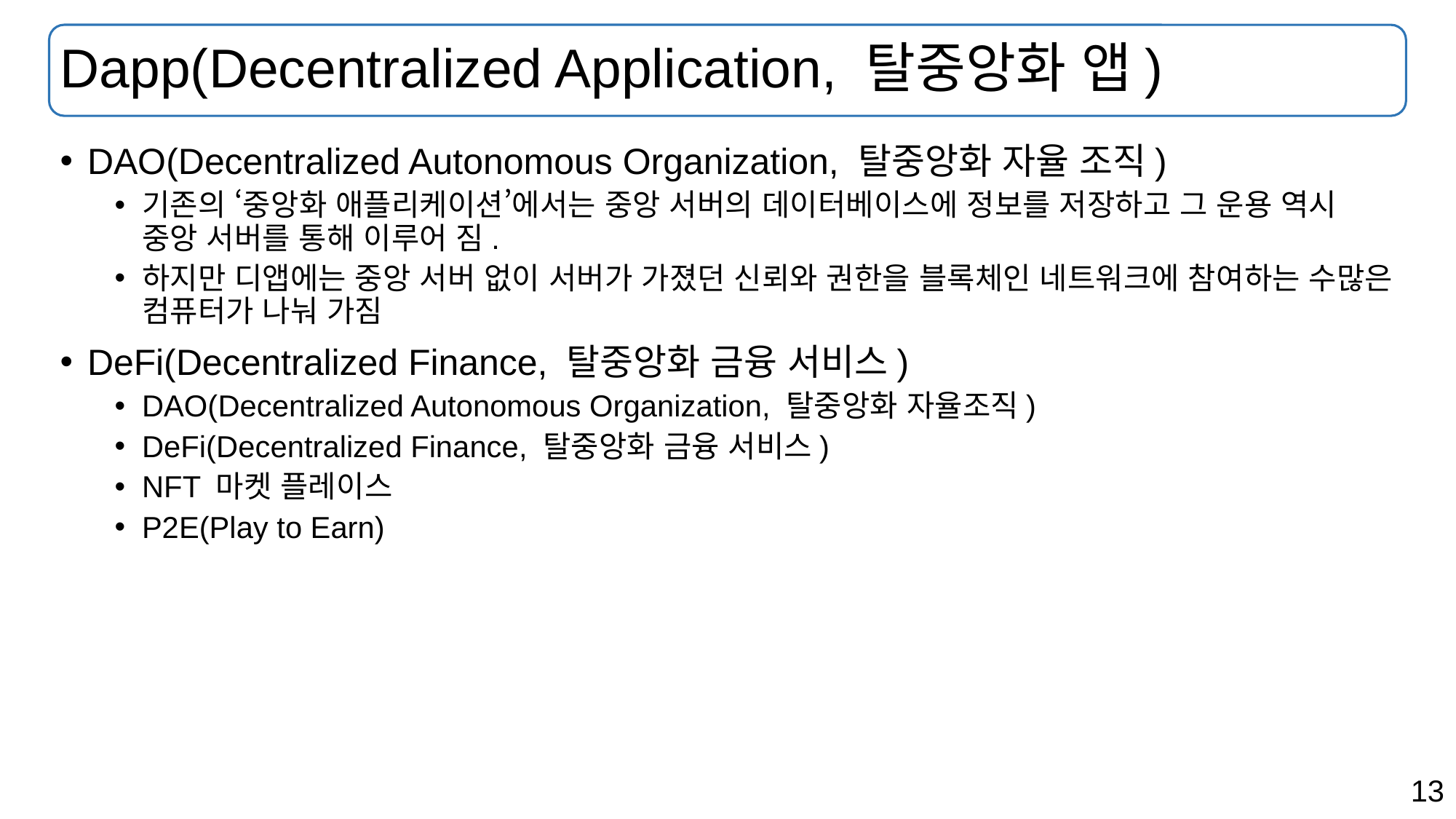

# Dapp(Decentralized Application, 탈중앙화 앱)
DAO(Decentralized Autonomous Organization, 탈중앙화 자율 조직)
기존의 ‘중앙화 애플리케이션’에서는 중앙 서버의 데이터베이스에 정보를 저장하고 그 운용 역시 중앙 서버를 통해 이루어 짐.
하지만 디앱에는 중앙 서버 없이 서버가 가졌던 신뢰와 권한을 블록체인 네트워크에 참여하는 수많은 컴퓨터가 나눠 가짐
DeFi(Decentralized Finance, 탈중앙화 금융 서비스)
DAO(Decentralized Autonomous Organization, 탈중앙화 자율조직)
DeFi(Decentralized Finance, 탈중앙화 금융 서비스)
NFT 마켓 플레이스
P2E(Play to Earn)